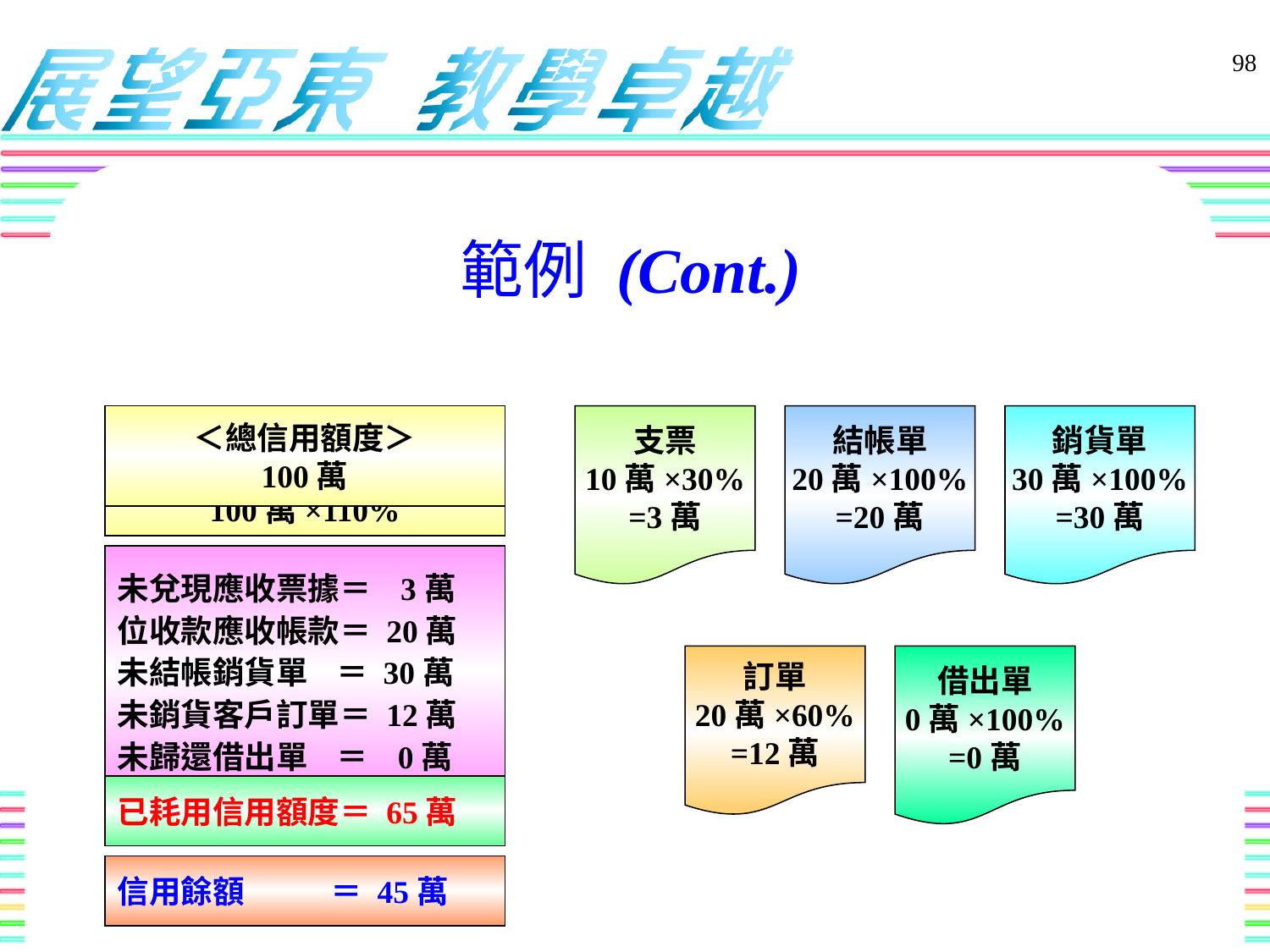

98
# 範例 (Cont.)

＜總信用額度＞
100萬
100萬×110%
＜總信用額度＞
100萬
支票
10萬×30%
=3萬
結帳單
20萬×100%
=20萬
銷貨單
30萬×100%
=30萬
未兌現應收票據＝   3萬
位收款應收帳款＝ 20萬
未結帳銷貨單    ＝ 30萬
未銷貨客戶訂單＝ 12萬
未歸還借出單    ＝   0萬
           ＜查核比率＞
未兌現應收票據＝  30%
應收帳款            ＝100%
未結帳銷貨金額＝100%
未出貨訂單金額＝  60%
未歸還借出金額＝100%
訂單
20萬×60%
=12萬
借出單
0萬×100%
=0萬
已耗用信用額度＝ 65萬
信用餘額            ＝ 45萬